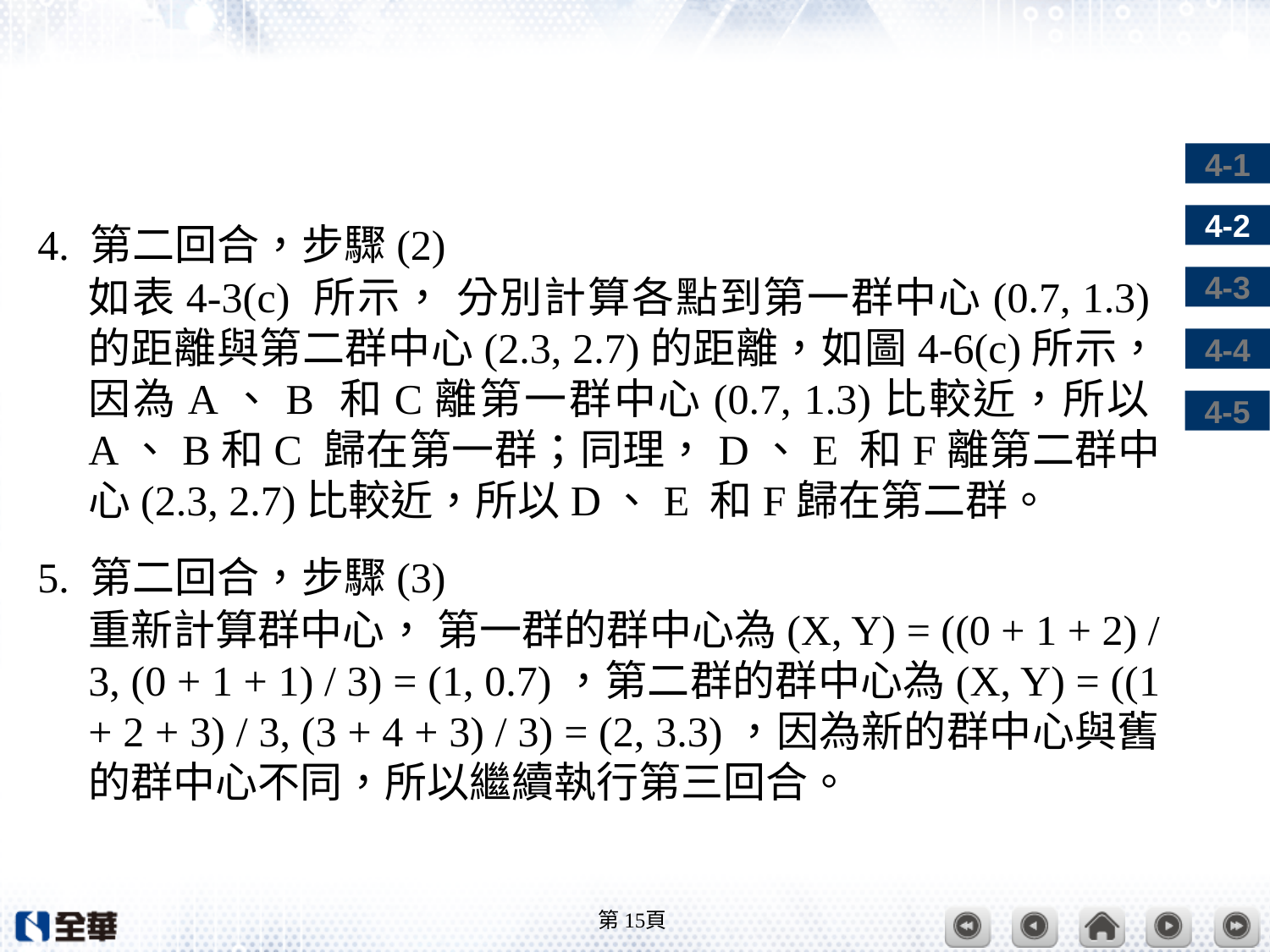

#
4. 第二回合，步驟(2)
如表4-3(c) 所示， 分別計算各點到第一群中心(0.7, 1.3)的距離與第二群中心(2.3, 2.7)的距離，如圖4-6(c)所示，因為A、B 和C離第一群中心(0.7, 1.3)比較近，所以A、B和C 歸在第一群；同理，D、E 和F離第二群中心(2.3, 2.7)比較近，所以D、E 和F歸在第二群。
5. 第二回合，步驟(3)
重新計算群中心， 第一群的群中心為(X, Y) = ((0 + 1 + 2) / 3, (0 + 1 + 1) / 3) = (1, 0.7)，第二群的群中心為(X, Y) = ((1 + 2 + 3) / 3, (3 + 4 + 3) / 3) = (2, 3.3)，因為新的群中心與舊的群中心不同，所以繼續執行第三回合。